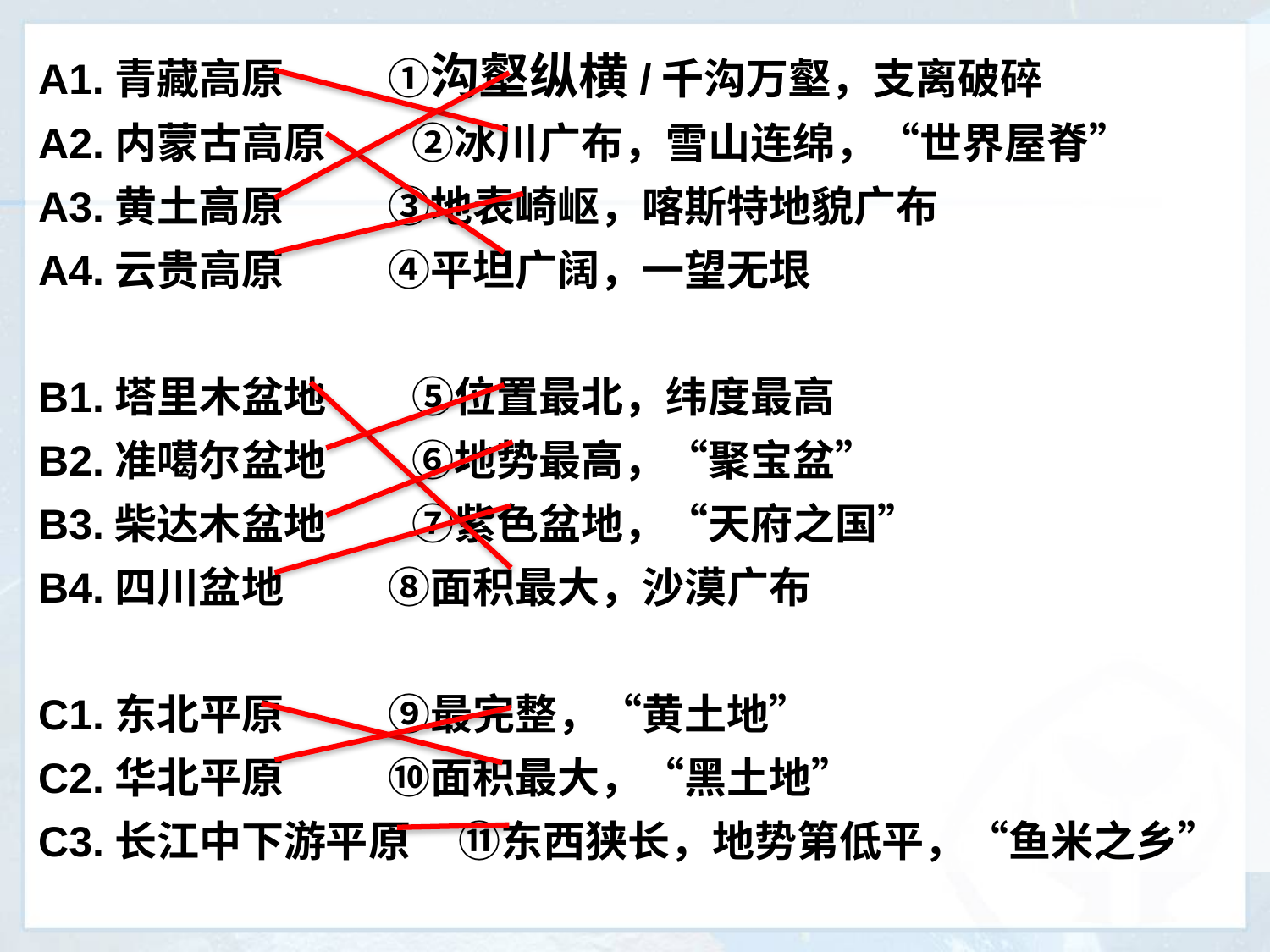

A1.青藏高原           ①沟壑纵横/千沟万壑，支离破碎
A2.内蒙古高原         ②冰川广布，雪山连绵，“世界屋脊”
A3.黄土高原           ③地表崎岖，喀斯特地貌广布
A4.云贵高原           ④平坦广阔，一望无垠

B1.塔里木盆地         ⑤位置最北，纬度最高
B2.准噶尔盆地         ⑥地势最高，“聚宝盆”
B3.柴达木盆地         ⑦紫色盆地，“天府之国”
B4.四川盆地           ⑧面积最大，沙漠广布

C1.东北平原           ⑨最完整，“黄土地”
C2.华北平原           ⑩面积最大，“黑土地”
C3.长江中下游平原     ⑪东西狭长，地势第低平，“鱼米之乡”